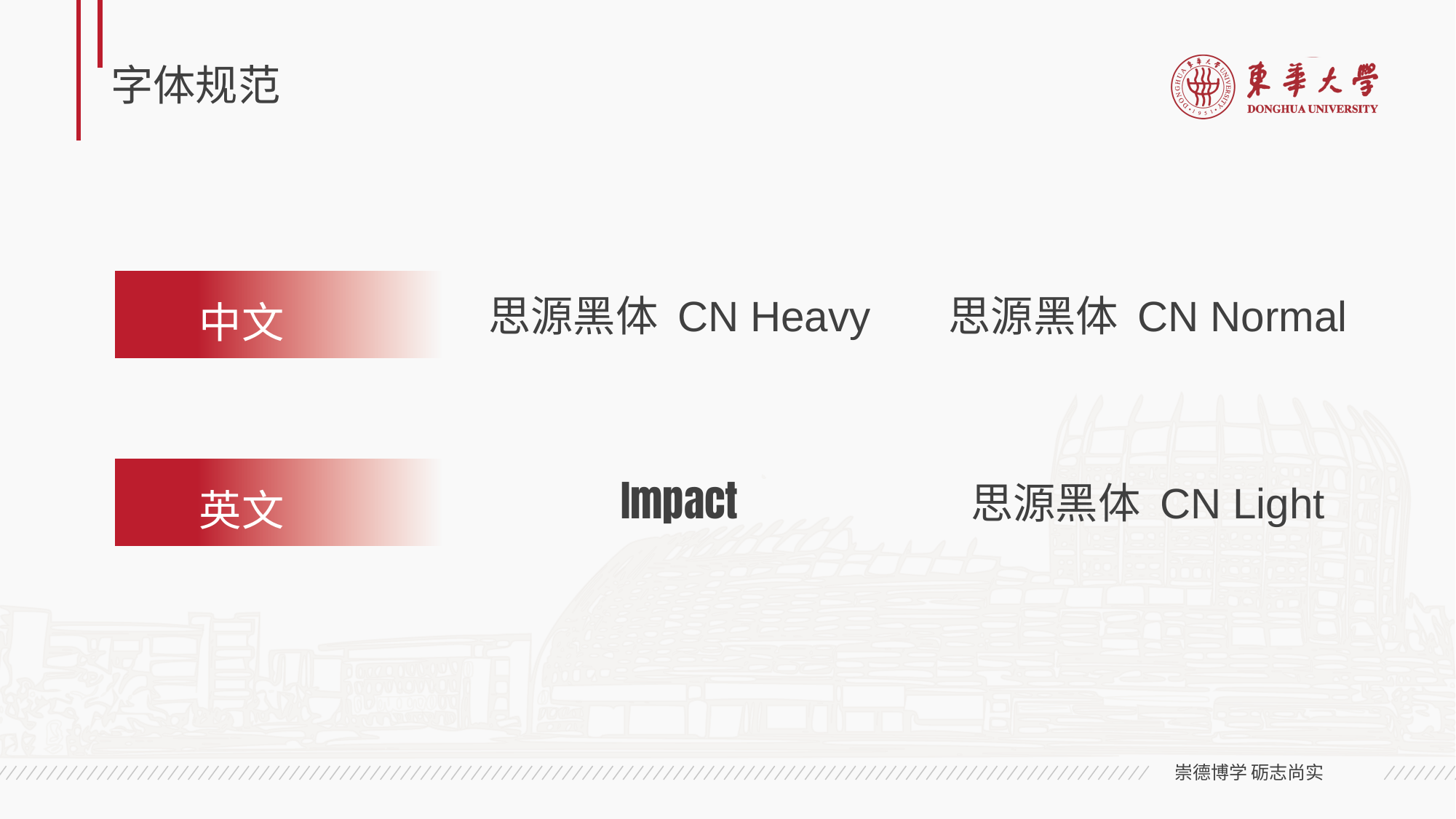

# 字体规范

中文
思源黑体 CN Heavy
思源黑体 CN Normal

英文
Impact
思源黑体 CN Light